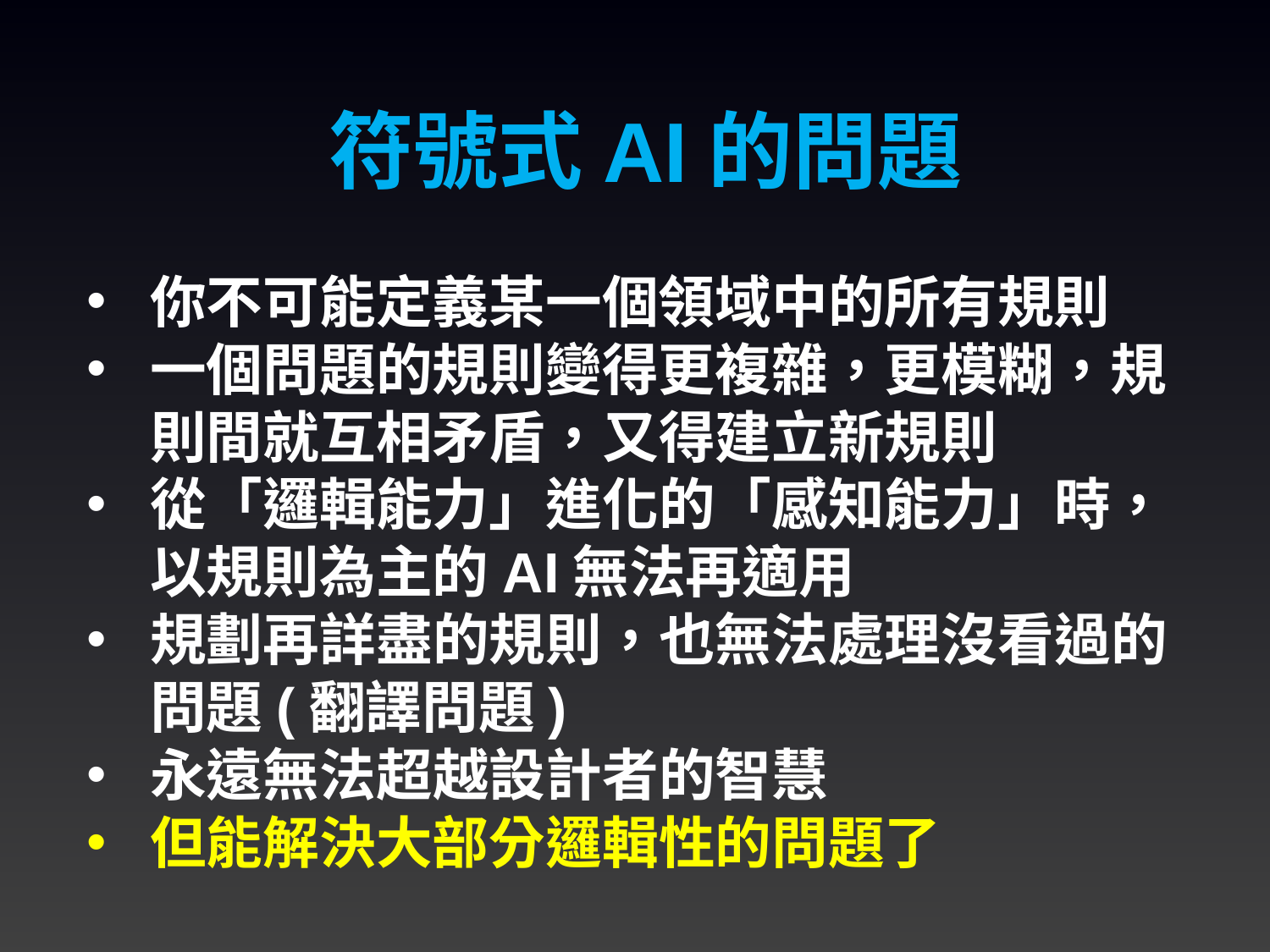

符號式AI的問題
你不可能定義某一個領域中的所有規則
一個問題的規則變得更複雜，更模糊，規則間就互相矛盾，又得建立新規則
從「邏輯能力」進化的「感知能力」時，以規則為主的AI無法再適用
規劃再詳盡的規則，也無法處理沒看過的問題(翻譯問題)
永遠無法超越設計者的智慧
但能解決大部分邏輯性的問題了